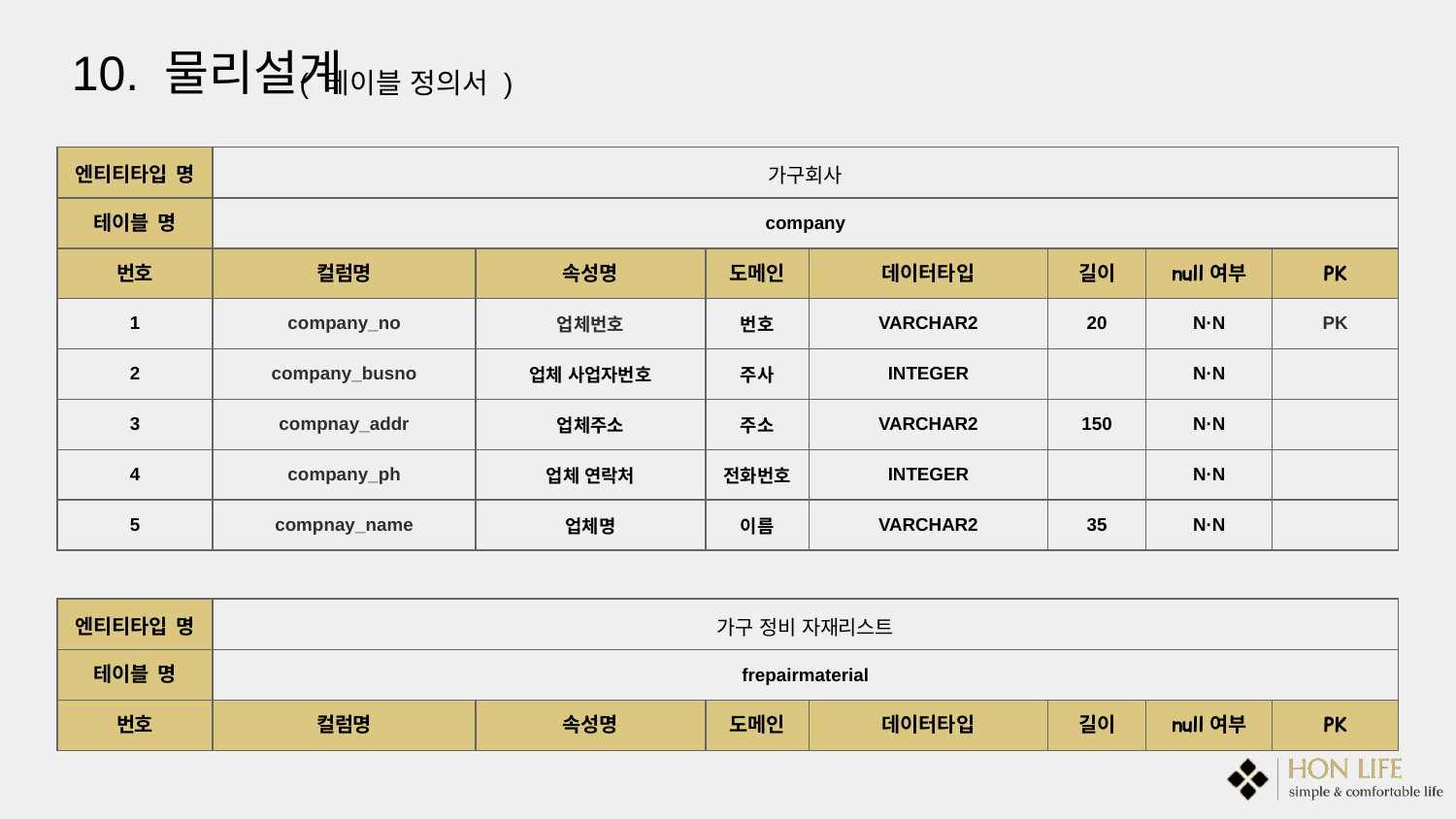

10. 물리설계
( 테이블 정의서 )

| 엔티티타입 명 | 가구회사 |  |  |  |  |  |  |
| --- | --- | --- | --- | --- | --- | --- | --- |
| 테이블 명 | company |  |  |  |  |  |  |
| 번호 | 컬럼명 | 속성명 | 도메인 | 데이터타입 | 길이 | null여부 | PK |
| 1 | company\_no | 업체번호 | 번호 | VARCHAR2 | 20 | N·N | PK |
| 2 | company\_busno | 업체 사업자번호 | 주사 | INTEGER |  | N·N |  |
| 3 | compnay\_addr | 업체주소 | 주소 | VARCHAR2 | 150 | N·N |  |
| 4 | company\_ph | 업체 연락처 | 전화번호 | INTEGER |  | N·N |  |
| 5 | compnay\_name | 업체명 | 이름 | VARCHAR2 | 35 | N·N |  |
| 엔티티타입 명 | 가구 정비 자재리스트 |  |  |  |  |  |  |
| --- | --- | --- | --- | --- | --- | --- | --- |
| 테이블 명 | frepairmaterial |  |  |  |  |  |  |
| 번호 | 컬럼명 | 속성명 | 도메인 | 데이터타입 | 길이 | null여부 | PK |